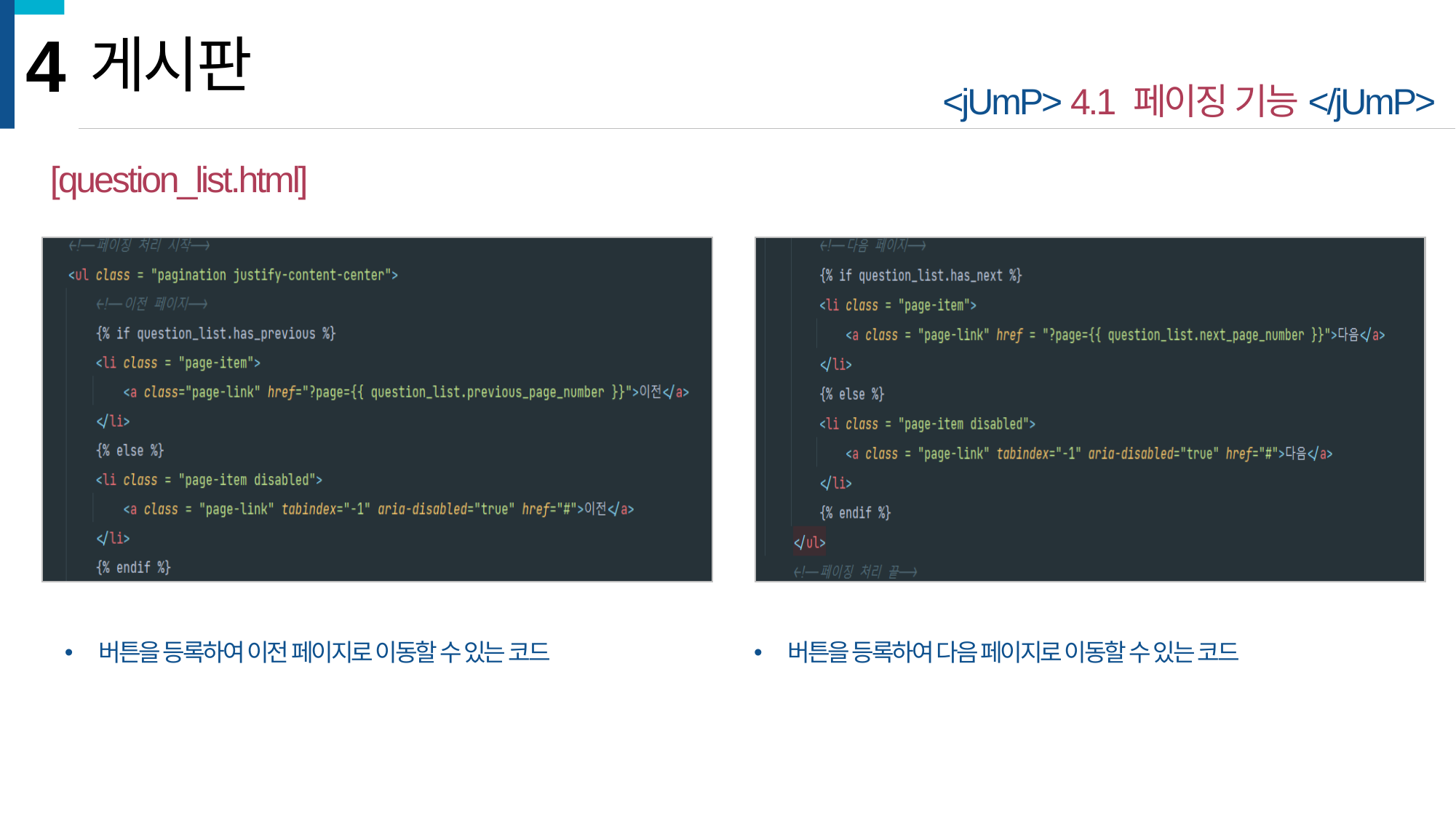

4
게시판
<jUmP> 4.1 페이징 기능</jUmP>
[question_list.html]

버튼을 등록하여 이전 페이지로 이동할 수 있는 코드
버튼을 등록하여 다음 페이지로 이동할 수 있는 코드